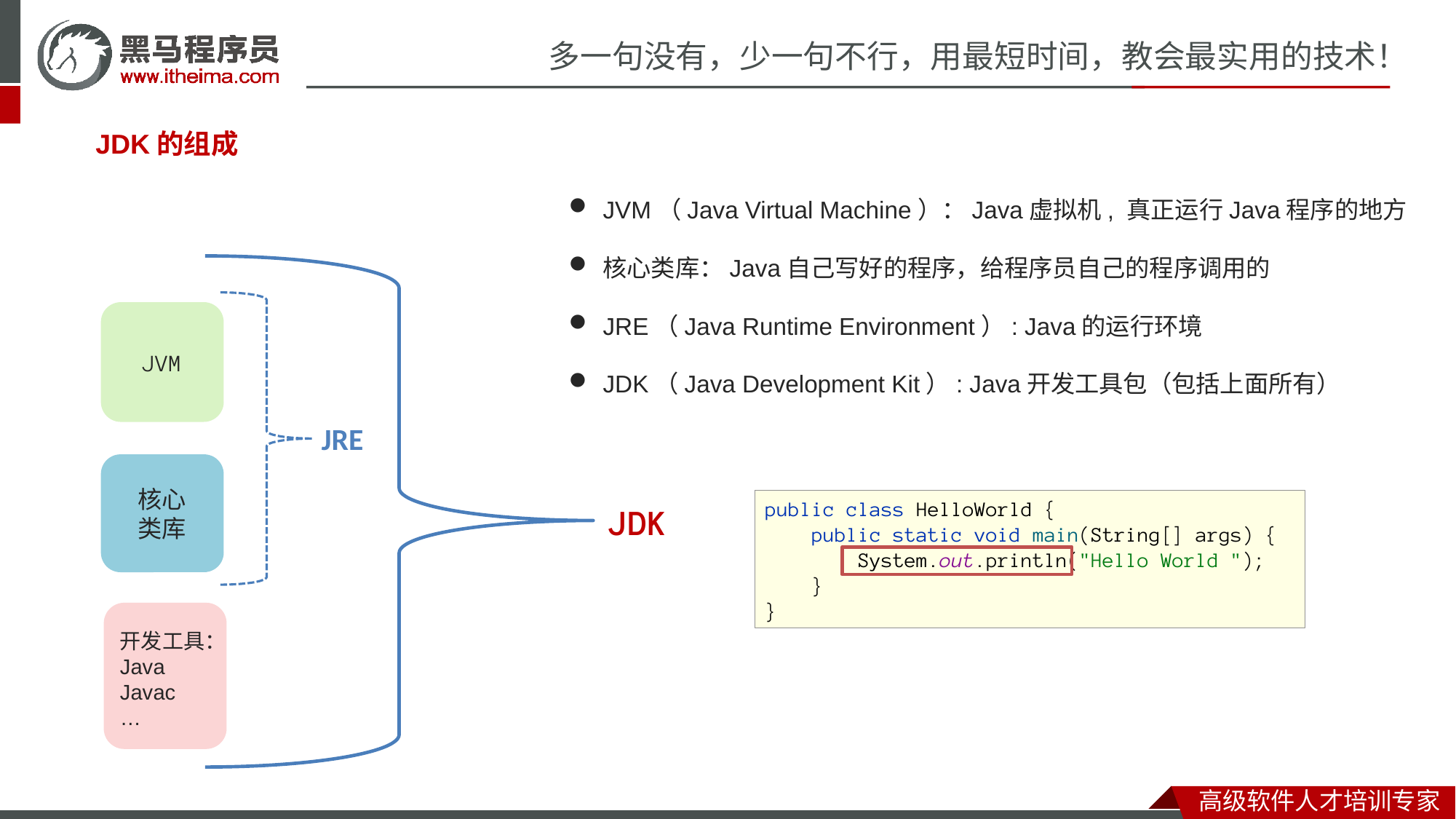

JDK的组成
JVM（Java Virtual Machine）：Java虚拟机, 真正运行Java程序的地方
核心类库：Java自己写好的程序，给程序员自己的程序调用的
JRE（Java Runtime Environment）: Java的运行环境
JDK（Java Development Kit）: Java开发工具包（包括上面所有）

JVM
JRE
核心
类库
public class HelloWorld {
    public static void main(String[] args) {
        System.out.println("Hello World ");
    }
}
JDK

开发工具：
Java
Javac
…